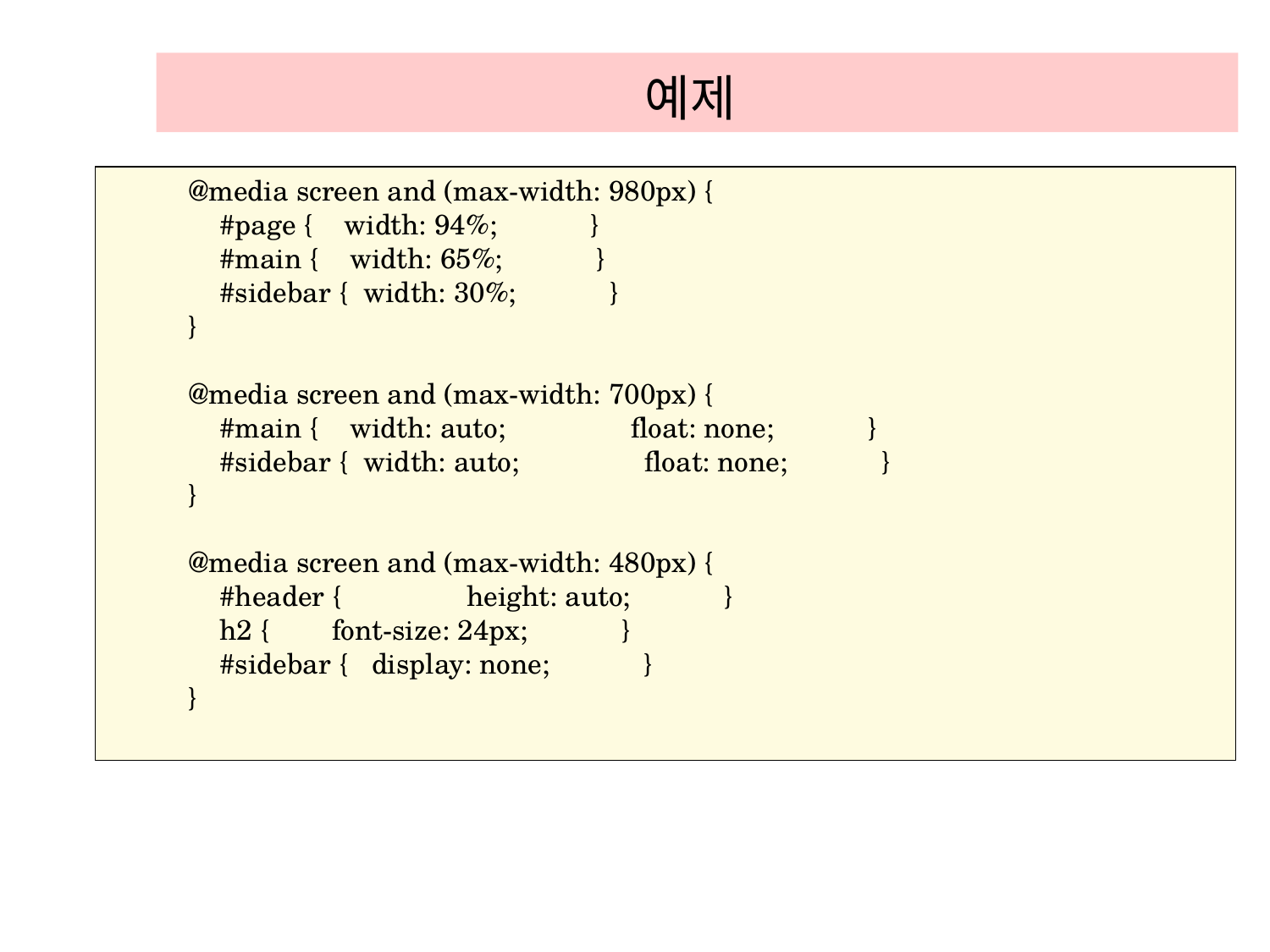

# 예제
        @media screen and (max-width: 980px) {
            #page {    width: 94%;            }
            #main {    width: 65%;            }
            #sidebar {  width: 30%;            }
        }

        @media screen and (max-width: 700px) {
            #main {    width: auto;                float: none;            }
            #sidebar {  width: auto;                float: none;            }
        }

        @media screen and (max-width: 480px) {
            #header {                height: auto;            }
            h2 {        font-size: 24px;            }
            #sidebar {   display: none;            }
        }